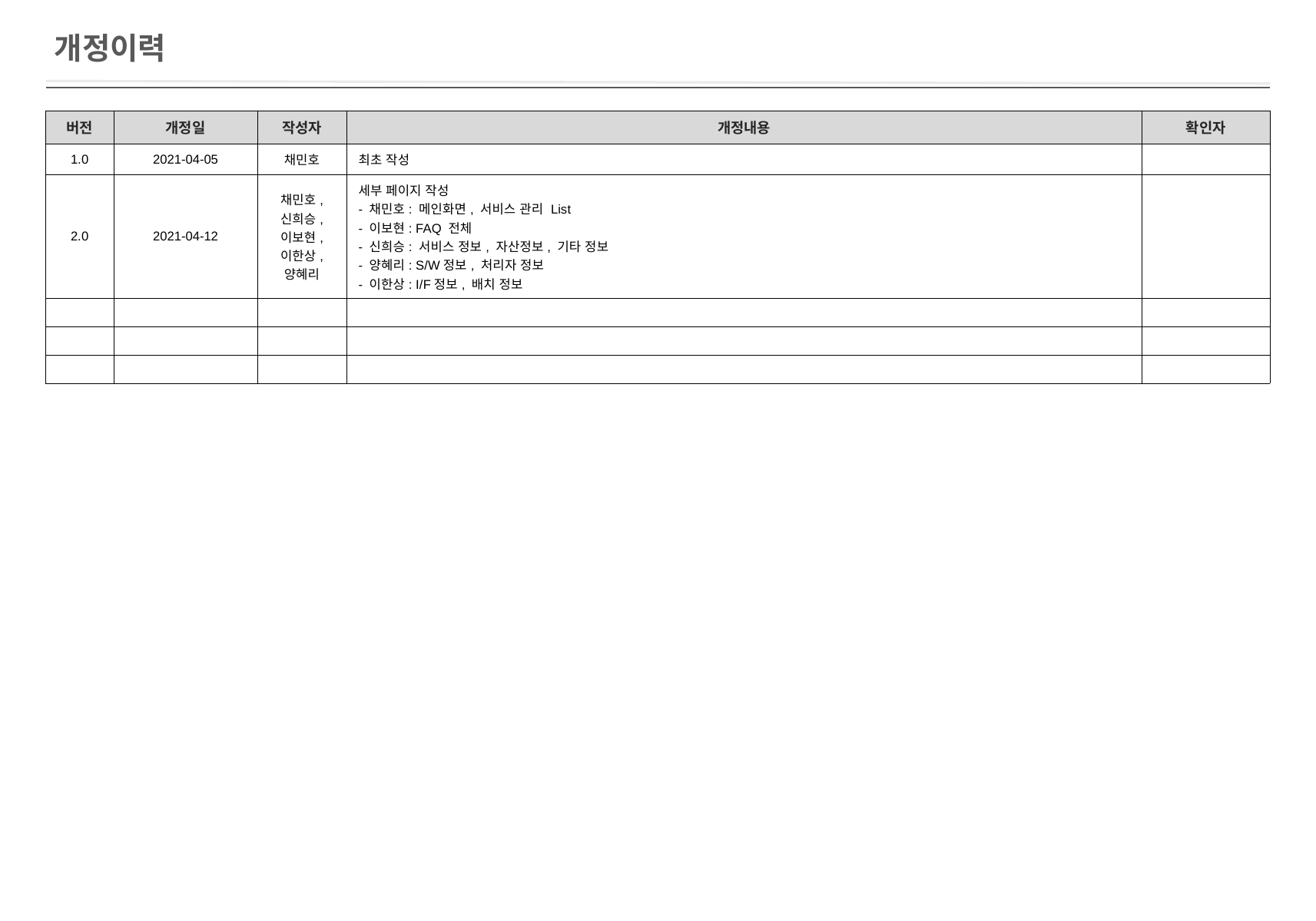

개정이력
| 버전 | 개정일 | 작성자 | 개정내용 | 확인자 |
| --- | --- | --- | --- | --- |
| 1.0 | 2021-04-05 | 채민호 | 최초 작성 |  |
| 2.0 | 2021-04-12 | 채민호, 신희승, 이보현, 이한상, 양혜리 | 세부 페이지 작성 - 채민호: 메인화면, 서비스 관리 List - 이보현: FAQ 전체 - 신희승: 서비스 정보, 자산정보, 기타 정보 - 양혜리: S/W정보, 처리자 정보 - 이한상: I/F정보, 배치 정보 |  |
|  |  |  |  |  |
|  |  |  |  |  |
|  |  |  |  |  |